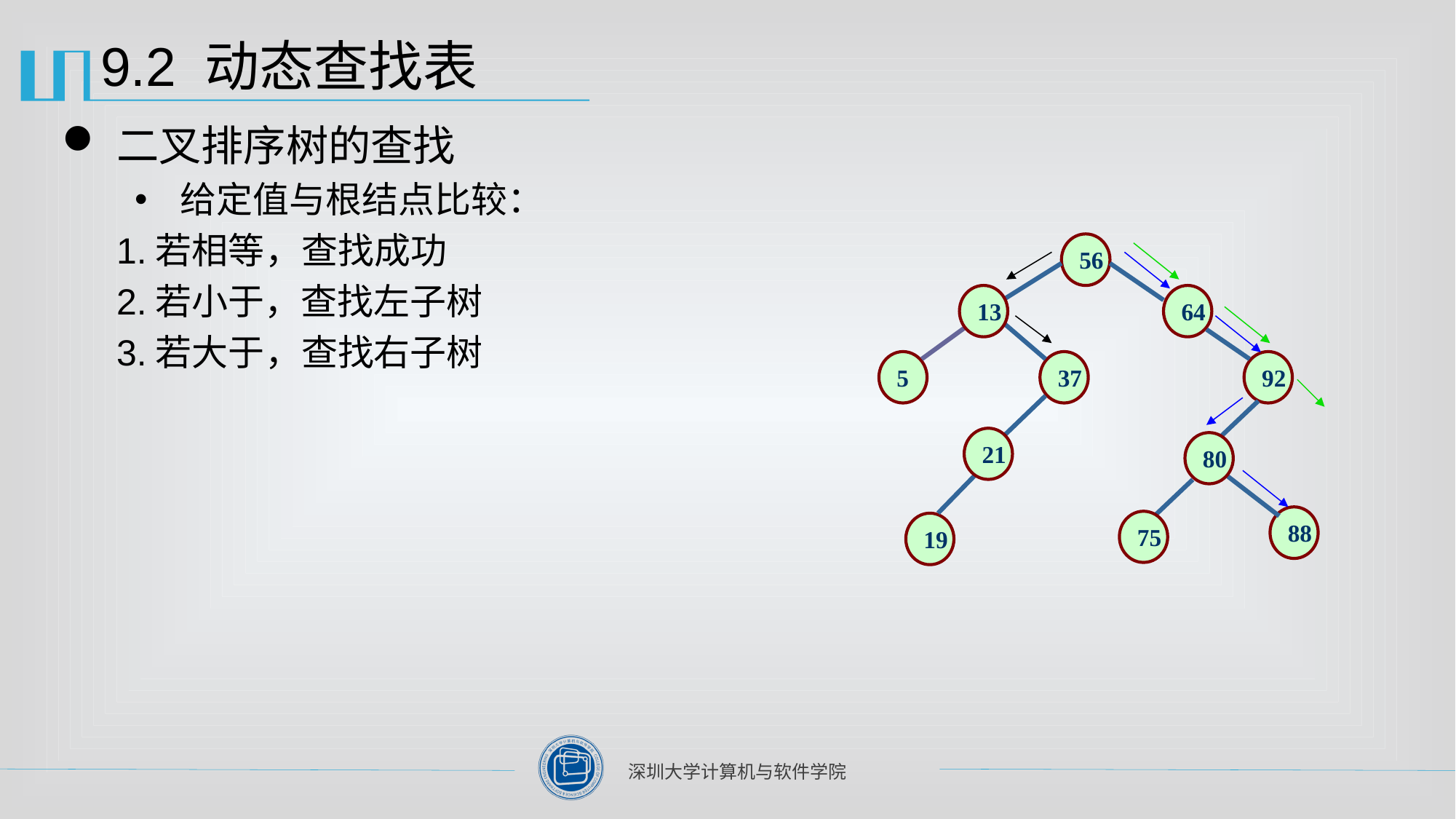

# 9.2 动态查找表
二叉排序树的查找
给定值与根结点比较：
1.若相等，查找成功
2.若小于，查找左子树
3.若大于，查找右子树

56

13
64

5
37
92

21
80

88
75
19

42